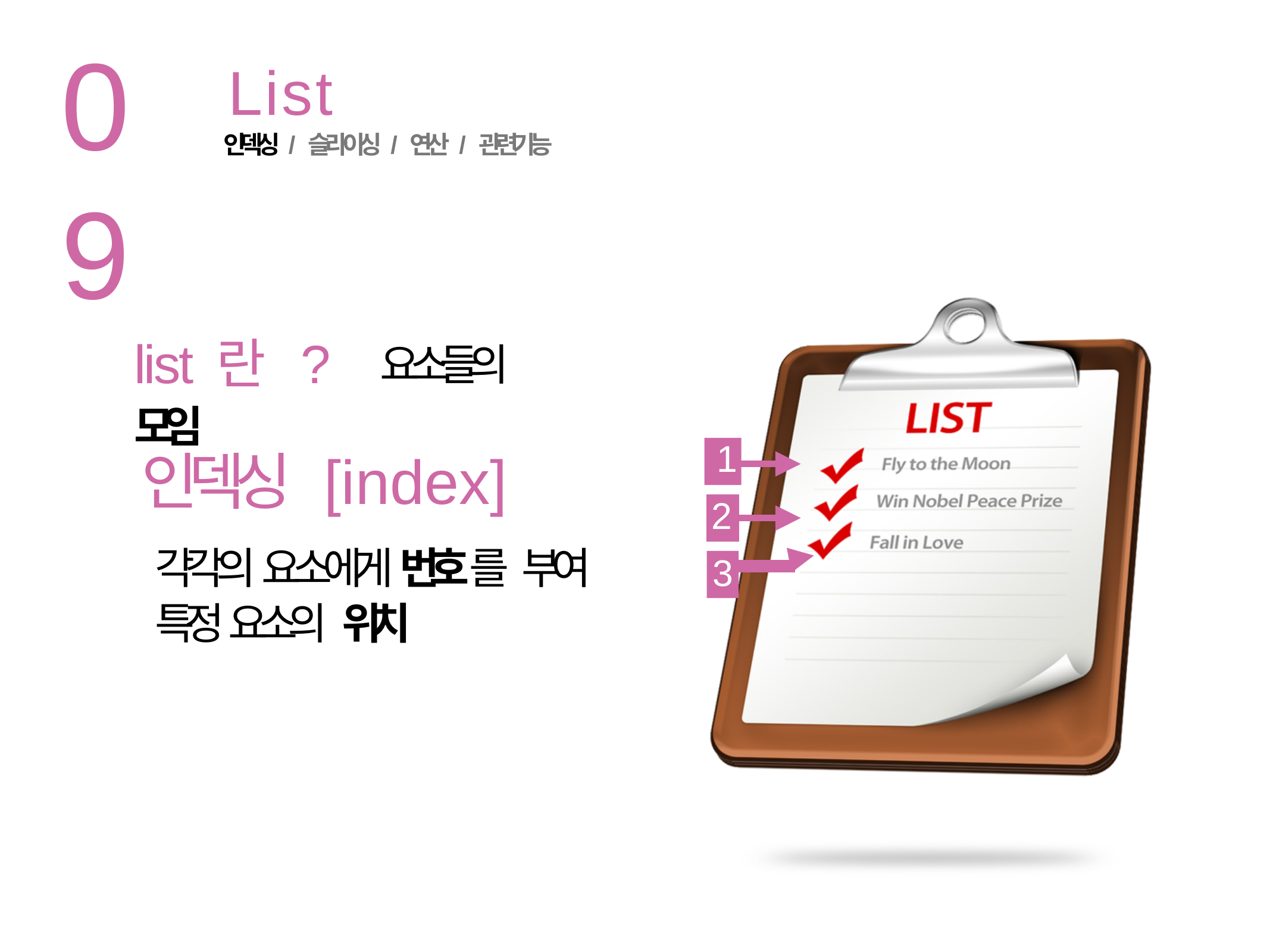

09
# List
인덱싱  / 슬라이싱  / 연산  / 관련기능
list란 ? 요소들의  모임

1

인덱싱 [index]
각각의  요소에게  번호를 부여
특정  요소의  위치

2

3